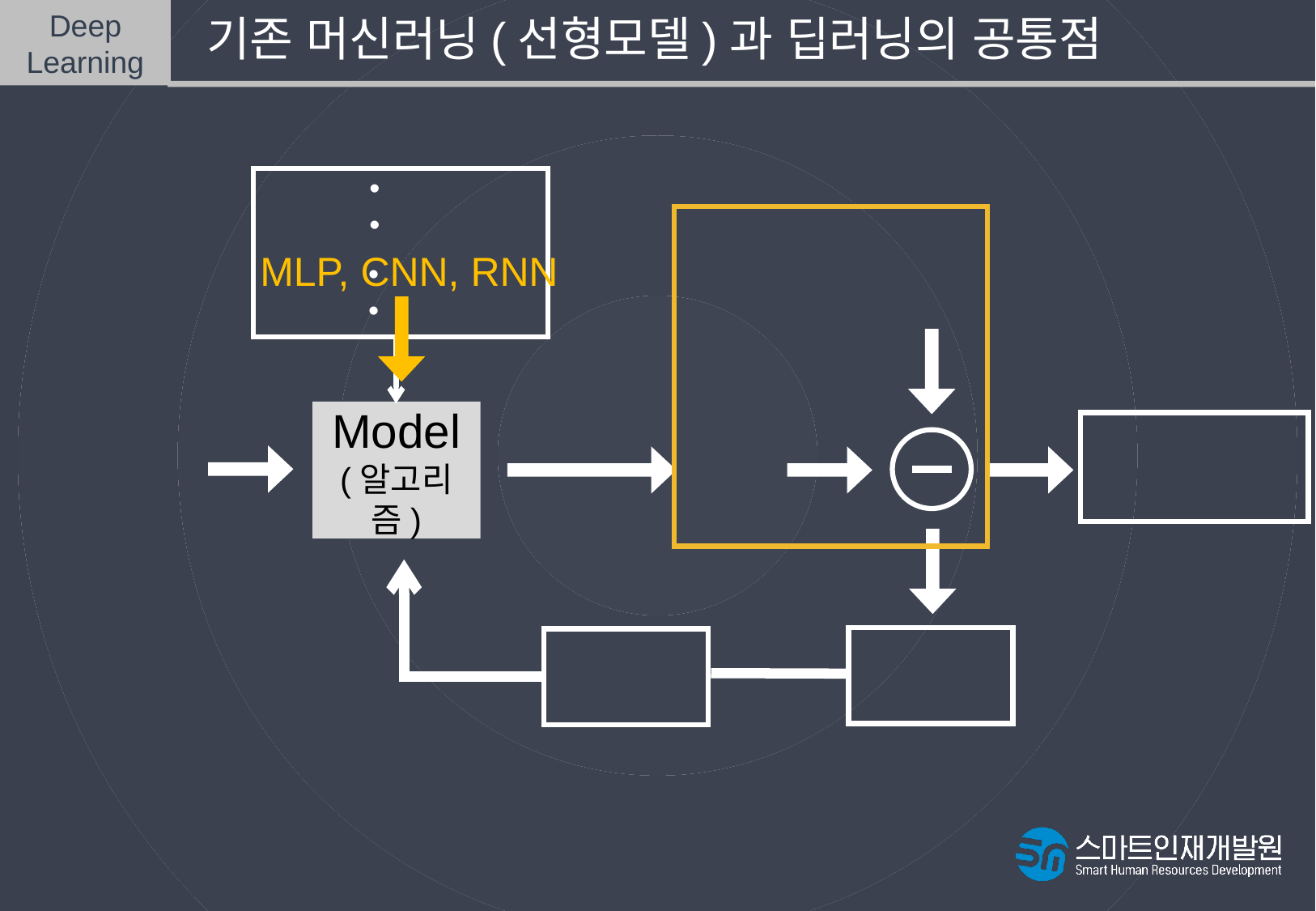

Deep
Learning
 기존 머신러닝(선형모델)과 딥러닝의 공통점

분류
회귀

지도
클러스터링
변환
비지도
y
(실제값)

MLP, CNN, RNN

^
y
(예측값)
Model
(알고리즘)

Data
(입력데이터)
performance
measure

예측
e

loss
function

optimizer